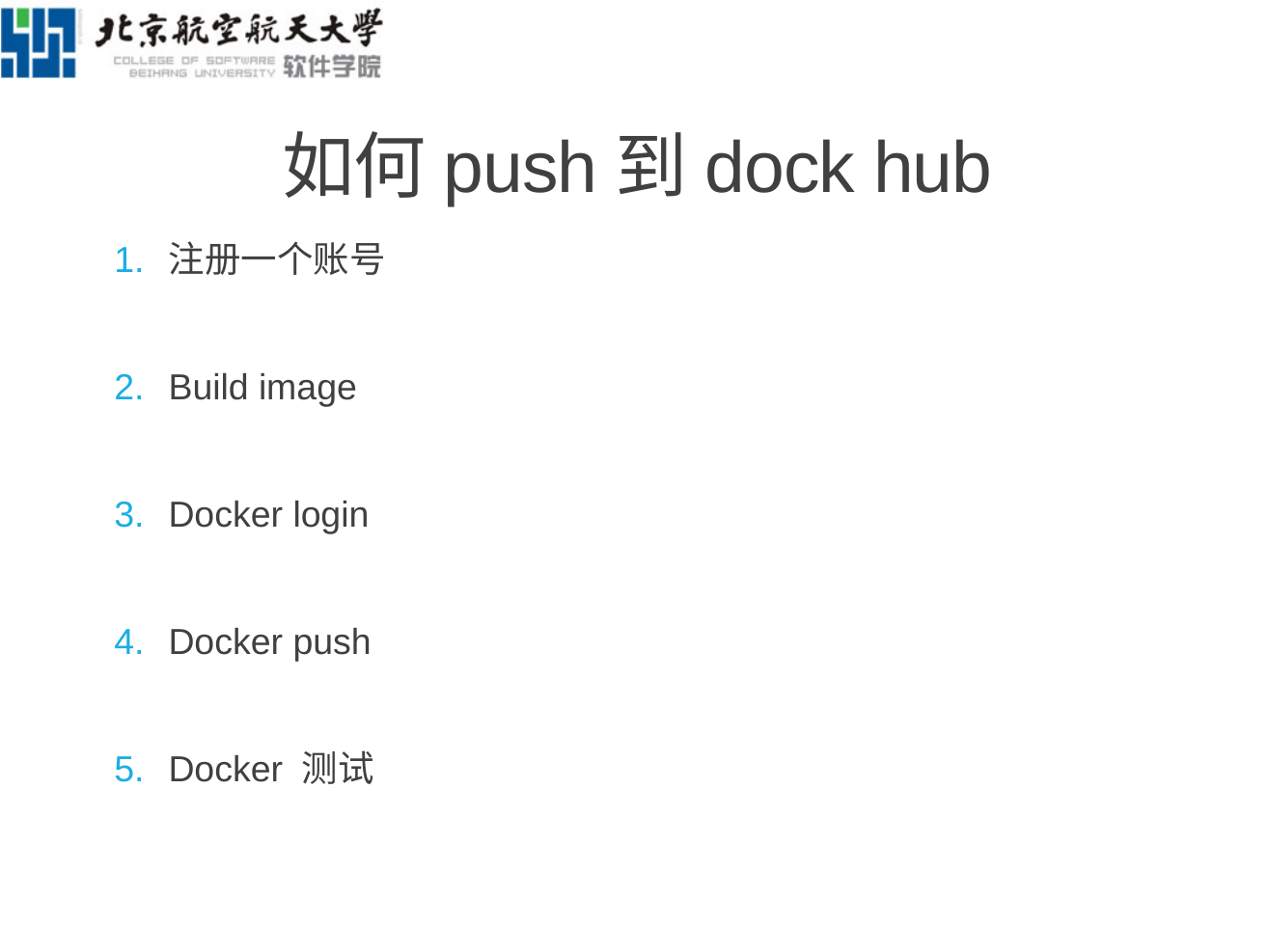

# 如何push到dock hub
注册一个账号

Build image

Docker login

Docker push

Docker 测试